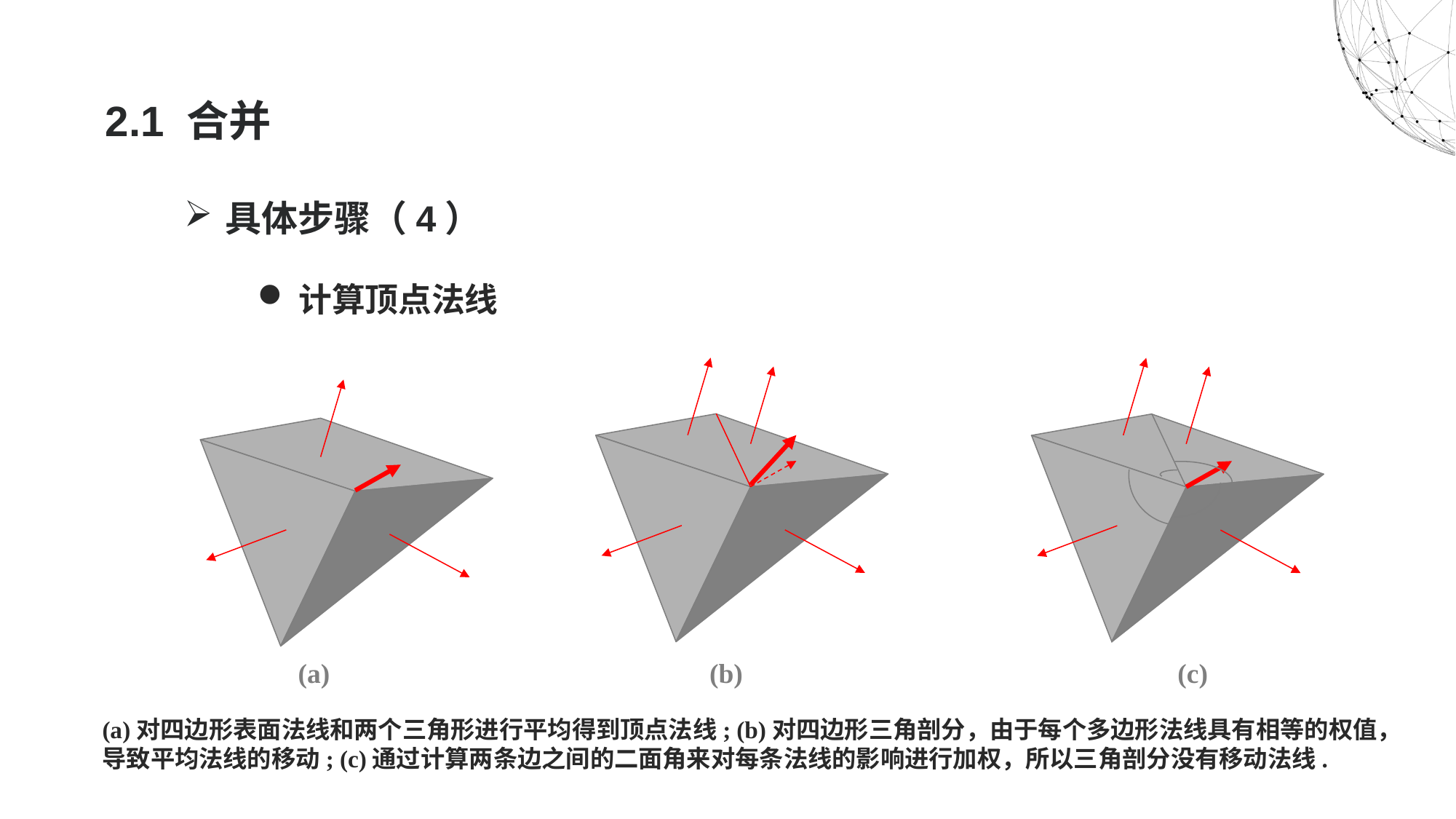

# 2.1 合并
具体步骤（4）
计算顶点法线

        (a)                                                       (b)                                                               (c)
(a)对四边形表面法线和两个三角形进行平均得到顶点法线; (b)对四边形三角剖分，由于每个多边形法线具有相等的权值，导致平均法线的移动; (c)通过计算两条边之间的二面角来对每条法线的影响进行加权，所以三角剖分没有移动法线.